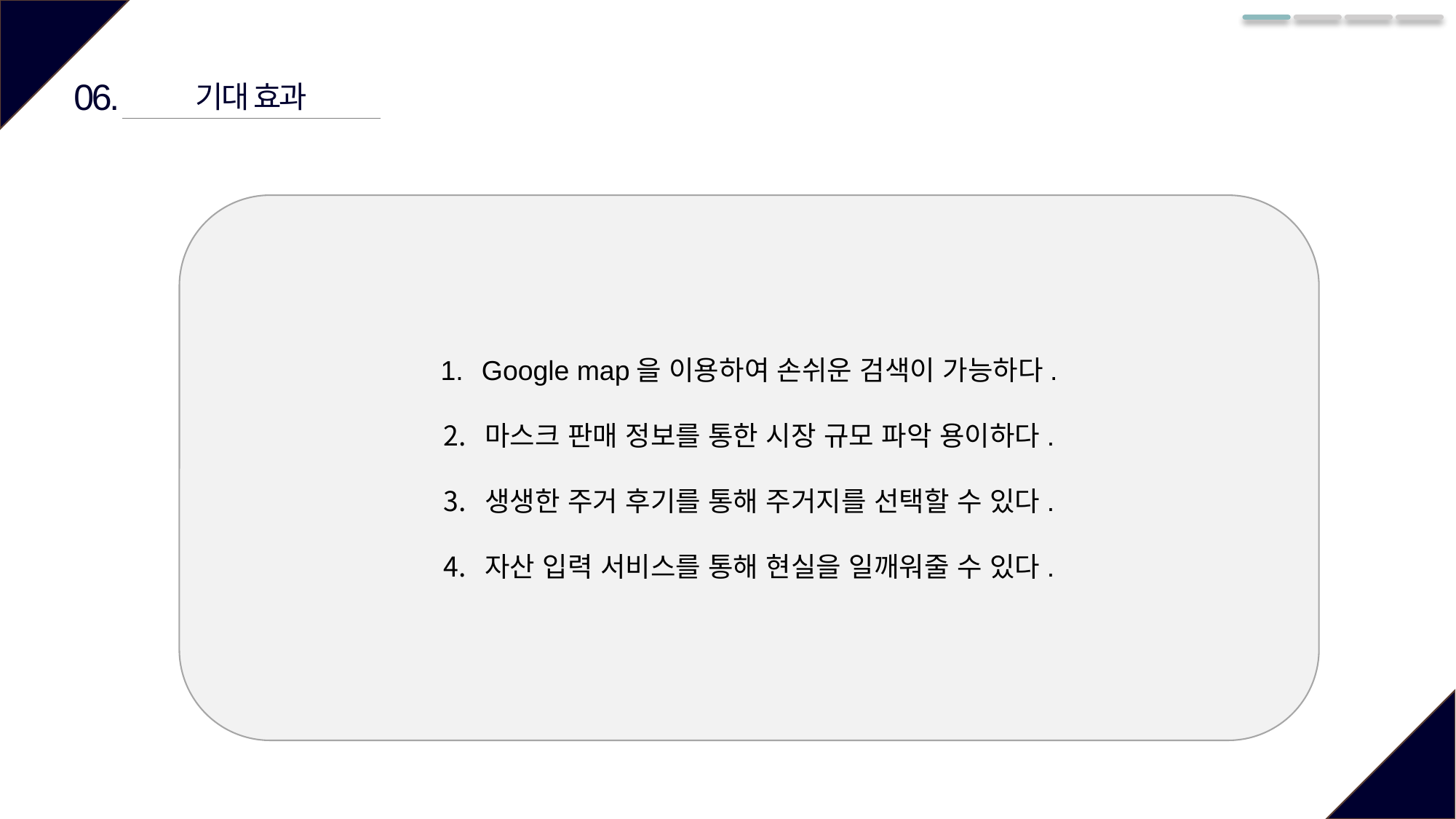

06.
기대 효과
Google map을 이용하여 손쉬운 검색이 가능하다.
마스크 판매 정보를 통한 시장 규모 파악 용이하다.

생생한 주거 후기를 통해 주거지를 선택할 수 있다.

자산 입력 서비스를 통해 현실을 일깨워줄 수 있다.
Text